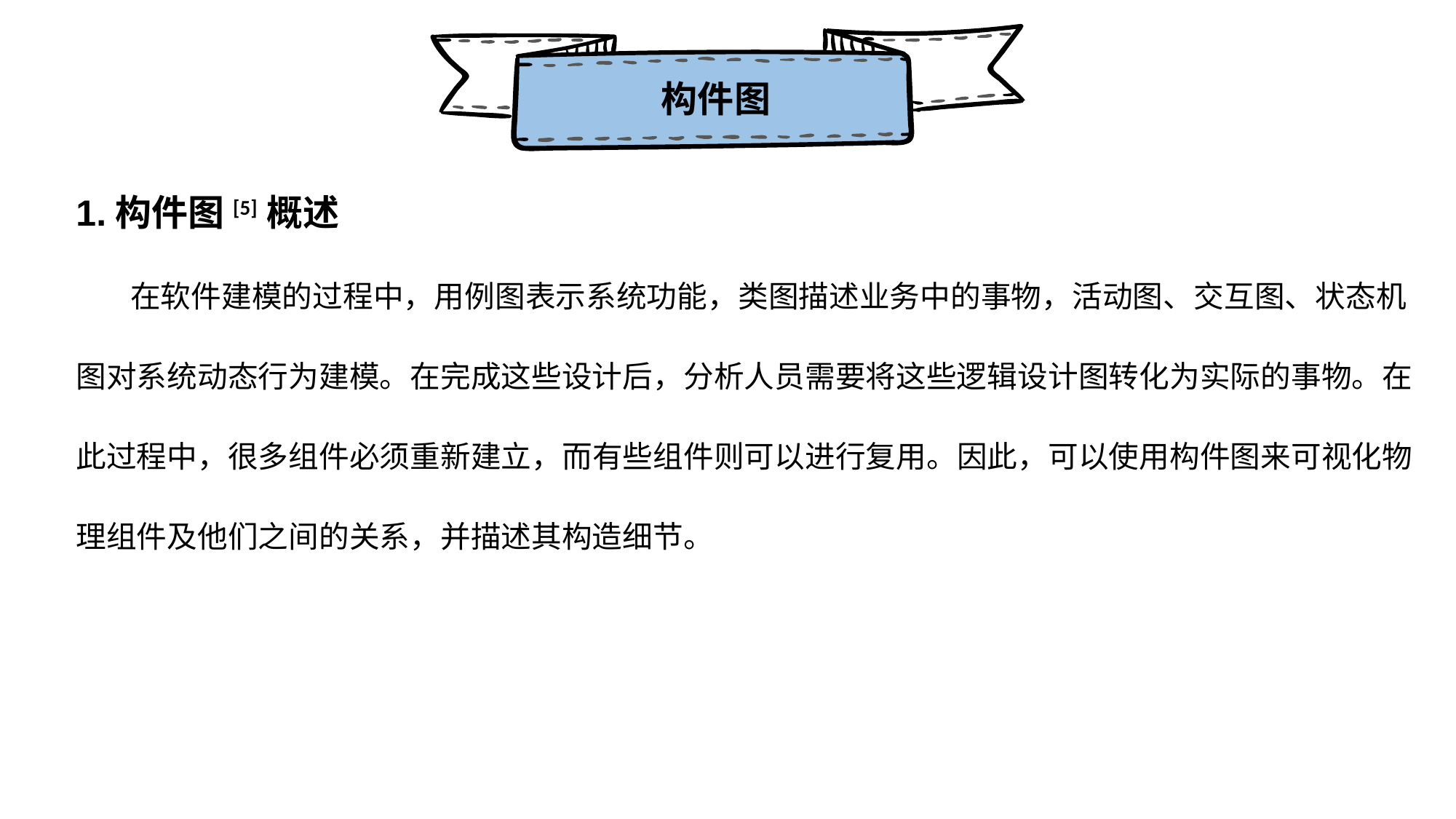

构件图
1.构件图[5]概述
       在软件建模的过程中，用例图表示系统功能，类图描述业务中的事物，活动图、交互图、状态机图对系统动态行为建模。在完成这些设计后，分析人员需要将这些逻辑设计图转化为实际的事物。在此过程中，很多组件必须重新建立，而有些组件则可以进行复用。因此，可以使用构件图来可视化物理组件及他们之间的关系，并描述其构造细节。